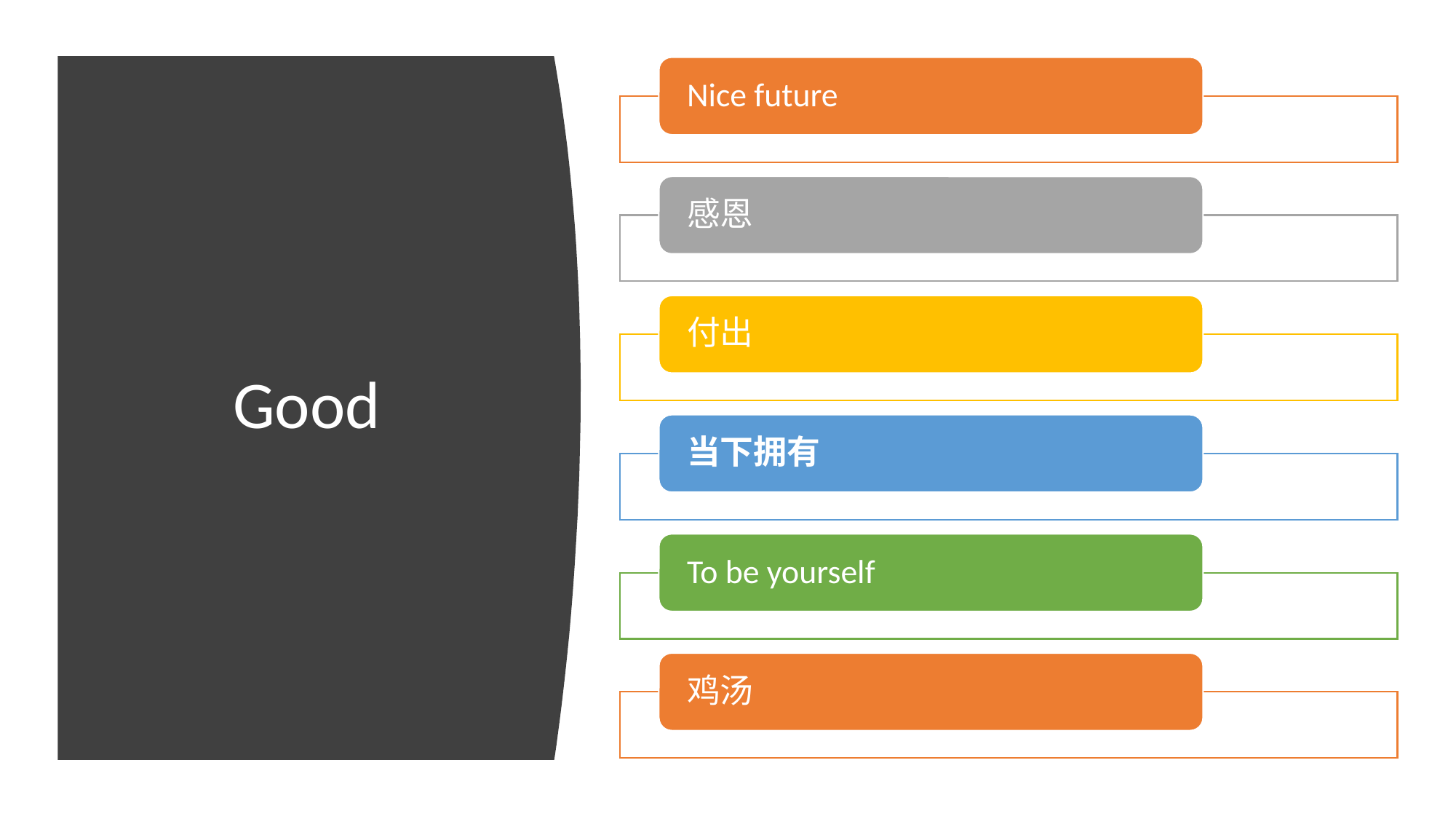

Nice future
感恩
付出
当下拥有
To be yourself
鸡汤

# Good